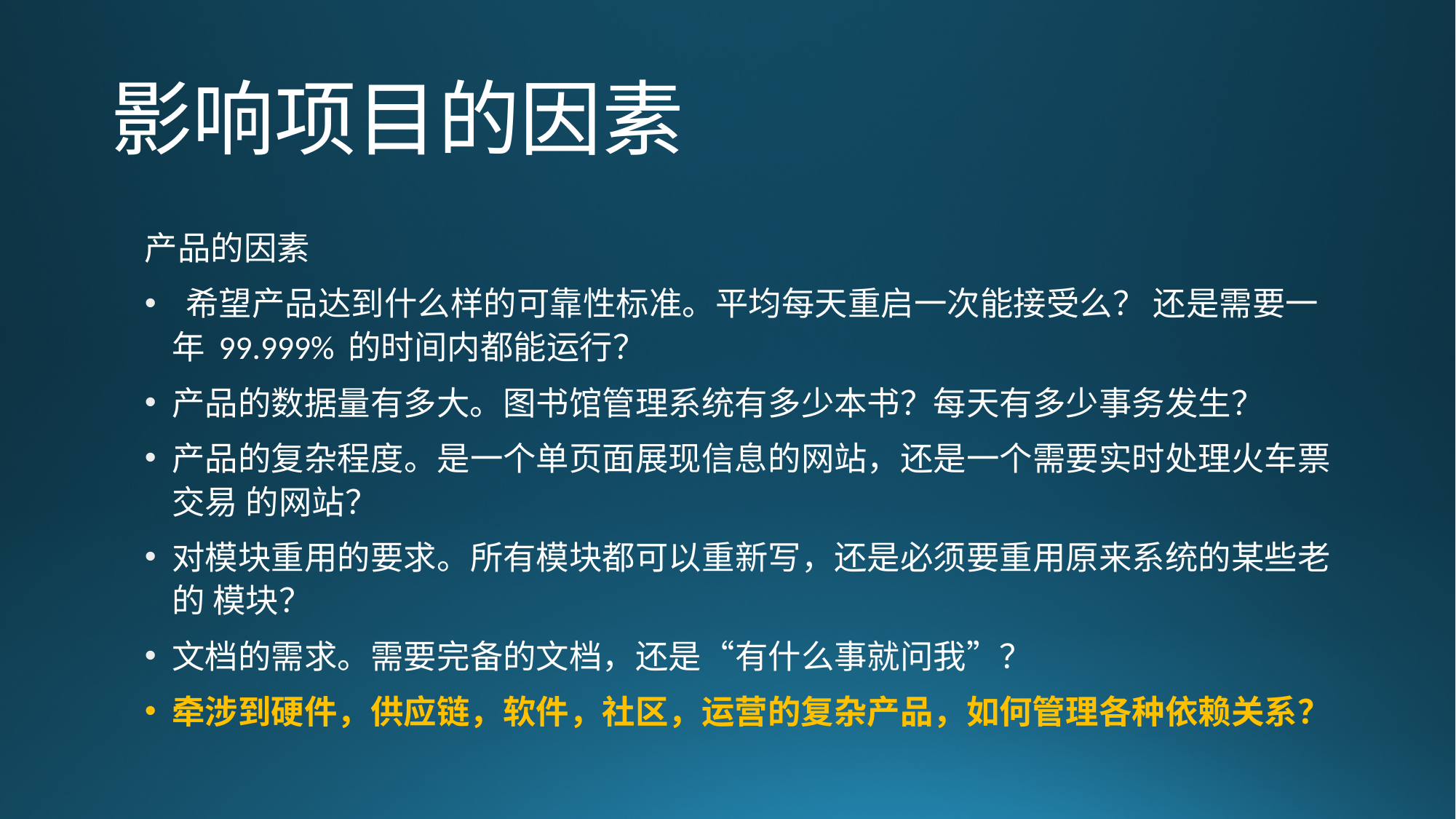

# 影响项目的因素
产品的因素
 希望产品达到什么样的可靠性标准。平均每天重启一次能接受么？ 还是需要一年 99.999% 的时间内都能运行？
产品的数据量有多大。图书馆管理系统有多少本书？每天有多少事务发生？
产品的复杂程度。是一个单页面展现信息的网站，还是一个需要实时处理火车票交易 的网站？
对模块重用的要求。所有模块都可以重新写，还是必须要重用原来系统的某些老的 模块？
文档的需求。需要完备的文档，还是“有什么事就问我”？
牵涉到硬件，供应链，软件，社区，运营的复杂产品，如何管理各种依赖关系？